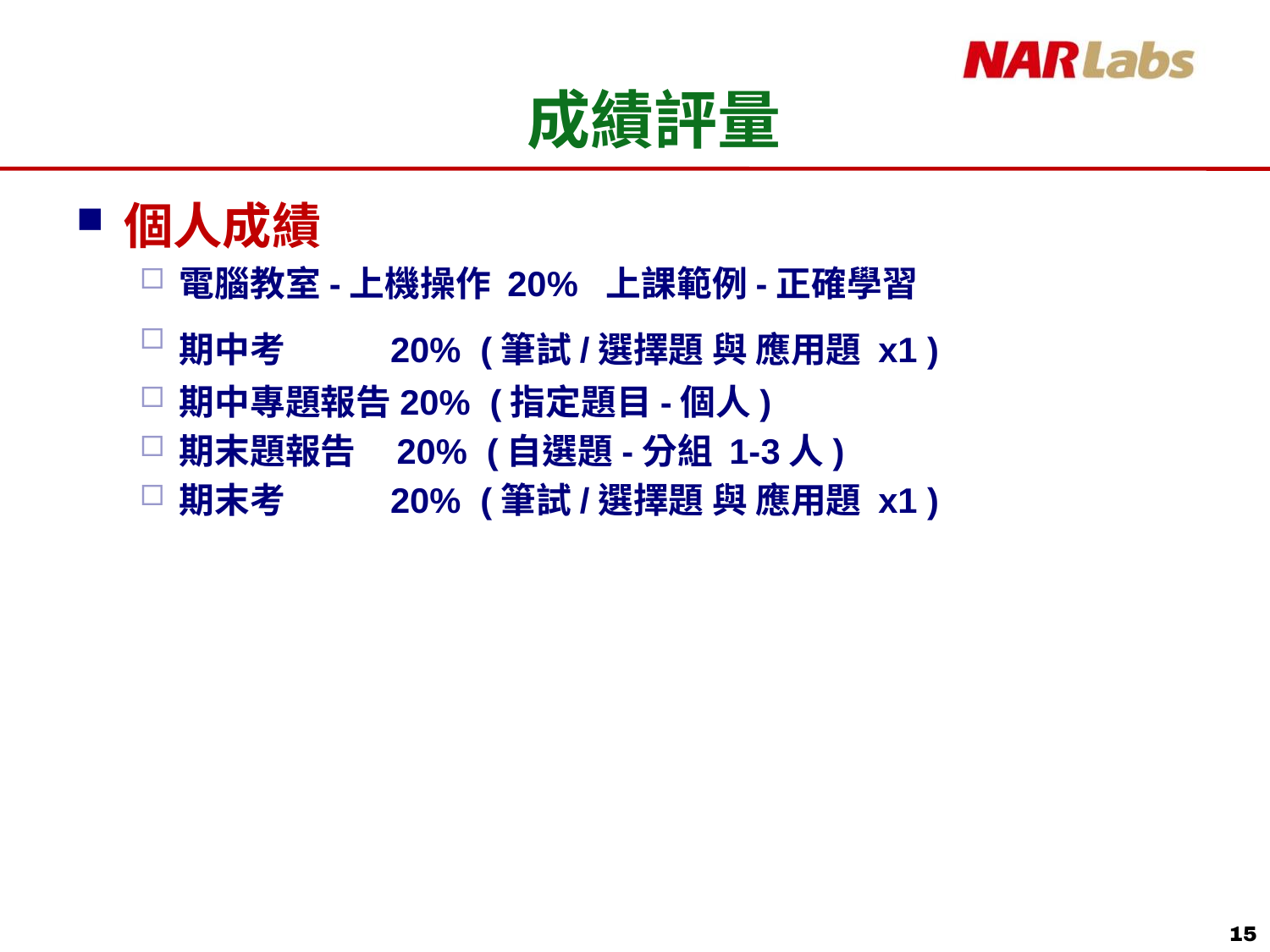

# 成績評量
個人成績
電腦教室-上機操作 20%  上課範例-正確學習
期中考            20%  (筆試/選擇題 與 應用題 x1 )
期中專題報告20%  (指定題目-個人)
期末題報告    20%  (自選題-分組 1-3人)
期末考            20%  (筆試/選擇題 與 應用題 x1 )
15